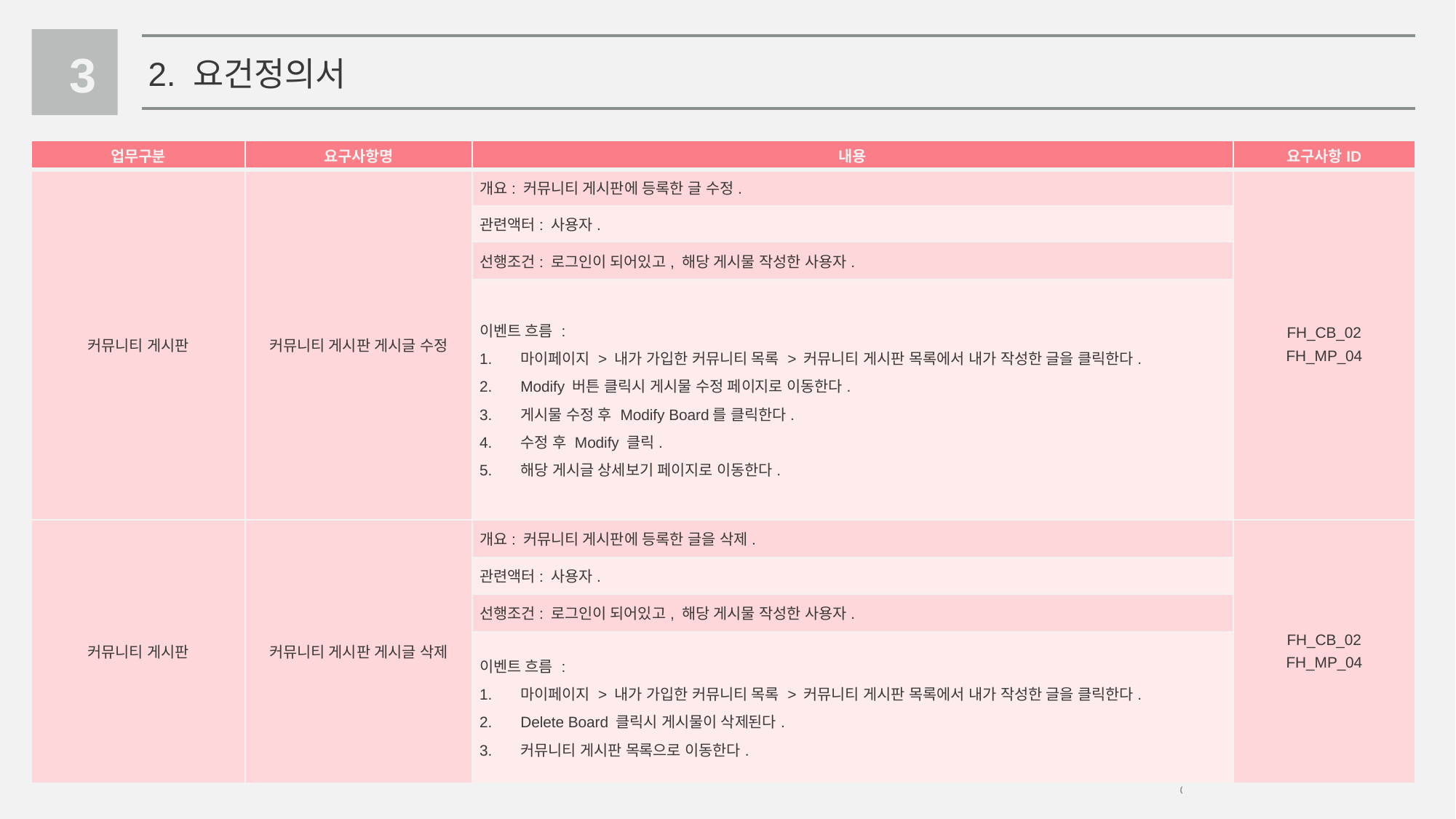

3
2. 요건정의서
| 업무구분 | 요구사항명 | 내용 | 요구사항ID |
| --- | --- | --- | --- |
| 커뮤니티 게시판 | 커뮤니티 게시판 게시글 수정 | 개요: 커뮤니티 게시판에 등록한 글 수정. | FH\_CB\_02 FH\_MP\_04 |
|  |  | 관련액터: 사용자. |  |
|  |  | 선행조건: 로그인이 되어있고, 해당 게시물 작성한 사용자. |  |
|  |  | 이벤트 흐름 : 마이페이지 > 내가 가입한 커뮤니티 목록 > 커뮤니티 게시판 목록에서 내가 작성한 글을 클릭한다. Modify 버튼 클릭시 게시물 수정 페이지로 이동한다. 게시물 수정 후 Modify Board를 클릭한다. 수정 후 Modify 클릭. 해당 게시글 상세보기 페이지로 이동한다. |  |
| 커뮤니티 게시판 | 커뮤니티 게시판 게시글 삭제 | 개요: 커뮤니티 게시판에 등록한 글을 삭제. | FH\_CB\_02 FH\_MP\_04 |
|  |  | 관련액터: 사용자. |  |
|  |  | 선행조건: 로그인이 되어있고, 해당 게시물 작성한 사용자. |  |
|  |  | 이벤트 흐름 : 마이페이지 > 내가 가입한 커뮤니티 목록 > 커뮤니티 게시판 목록에서 내가 작성한 글을 클릭한다. Delete Board 클릭시 게시물이 삭제된다. 커뮤니티 게시판 목록으로 이동한다. |  |